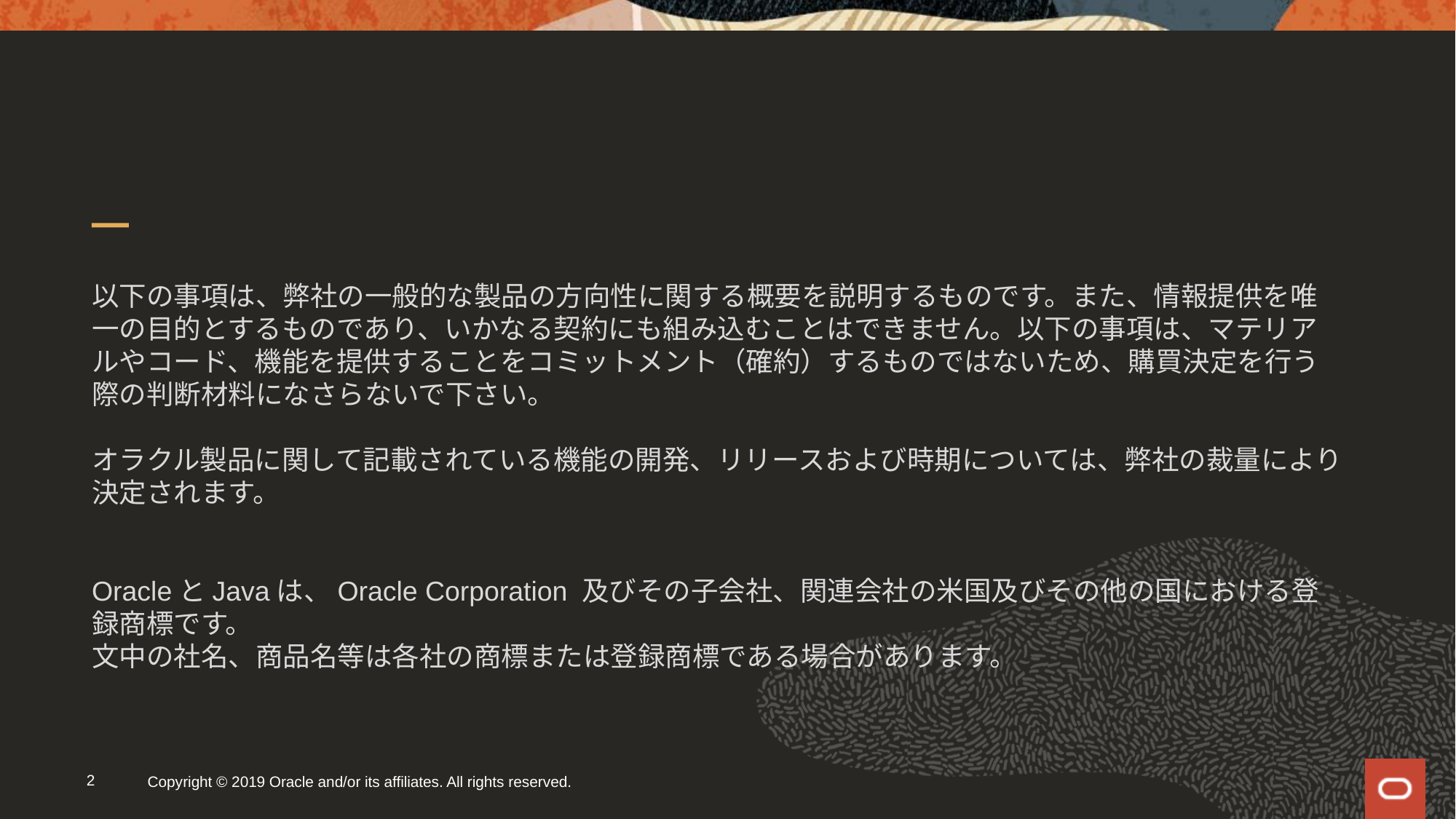

以下の事項は、弊社の一般的な製品の方向性に関する概要を説明するものです。また、情報提供を唯一の目的とするものであり、いかなる契約にも組み込むことはできません。以下の事項は、マテリアルやコード、機能を提供することをコミットメント（確約）するものではないため、購買決定を行う際の判断材料になさらないで下さい。

オラクル製品に関して記載されている機能の開発、リリースおよび時期については、弊社の裁量により決定されます。

OracleとJavaは、Oracle Corporation 及びその子会社、関連会社の米国及びその他の国における登録商標です。
文中の社名、商品名等は各社の商標または登録商標である場合があります。

2
Copyright © 2019 Oracle and/or its affiliates. All rights reserved.